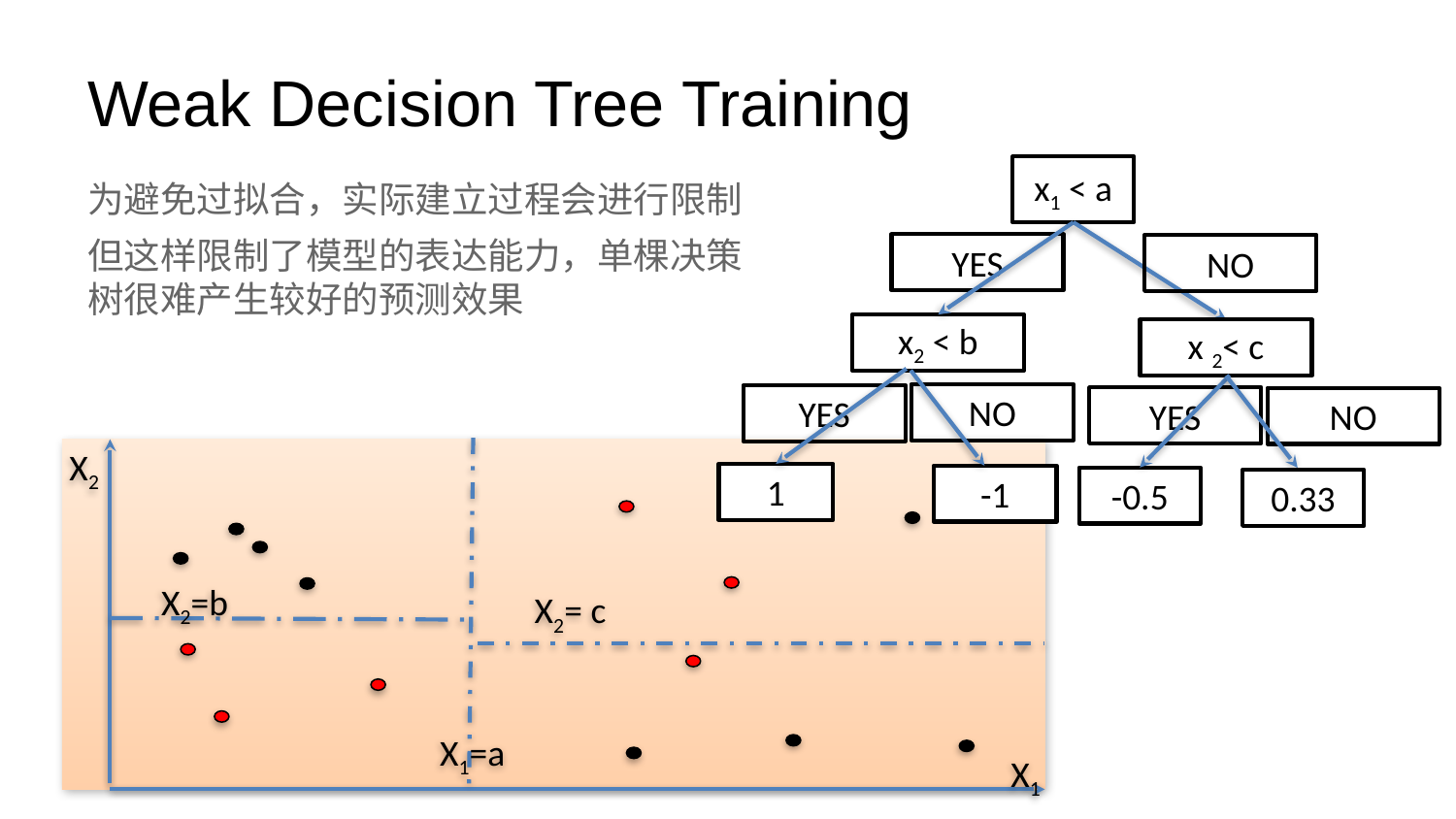

# Weak Decision Tree Training
x1 < a
X1=a
为避免过拟合，实际建立过程会进行限制
但这样限制了模型的表达能力，单棵决策树很难产生较好的预测效果
YES
x2 < b
X2=b
NO
x 2< c
X2= c
NO
YES
1
-1
YES
-0.5
NO
0.33

X2
X1